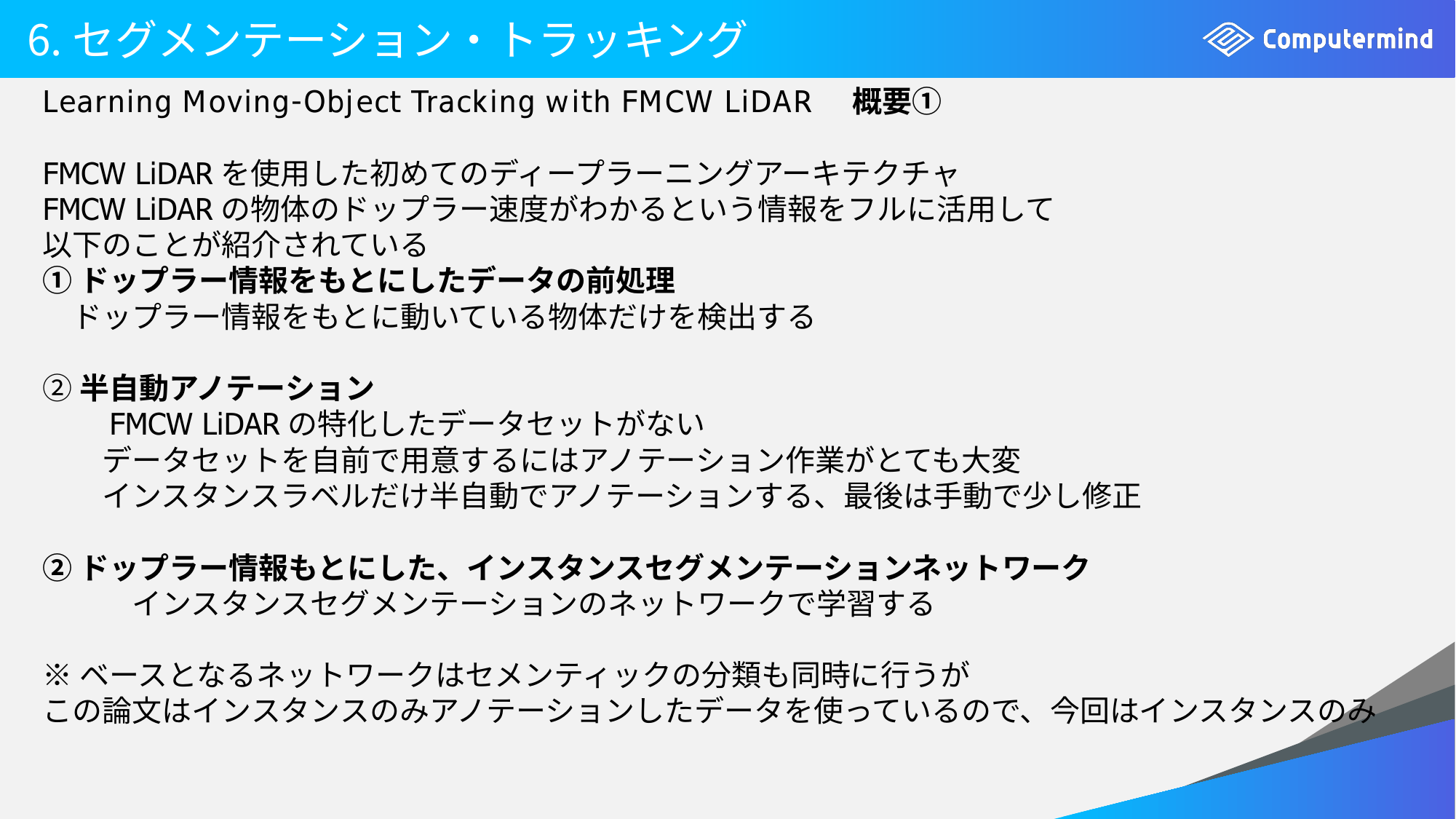

# 6.セグメンテーション・トラッキング
Learning Moving-Object Tracking with FMCW LiDAR　概要①

FMCW LiDARを使用した初めてのディープラーニングアーキテクチャ
FMCW LiDARの物体のドップラー速度がわかるという情報をフルに活用して
以下のことが紹介されている
①ドップラー情報をもとにしたデータの前処理
　ドップラー情報をもとに動いている物体だけを検出する

②半自動アノテーション
　　FMCW LiDARの特化したデータセットがない
　　データセットを自前で用意するにはアノテーション作業がとても大変
　　インスタンスラベルだけ半自動でアノテーションする、最後は手動で少し修正

②ドップラー情報もとにした、インスタンスセグメンテーションネットワーク
　　　インスタンスセグメンテーションのネットワークで学習する

※ベースとなるネットワークはセメンティックの分類も同時に行うが
この論文はインスタンスのみアノテーションしたデータを使っているので、今回はインスタンスのみ